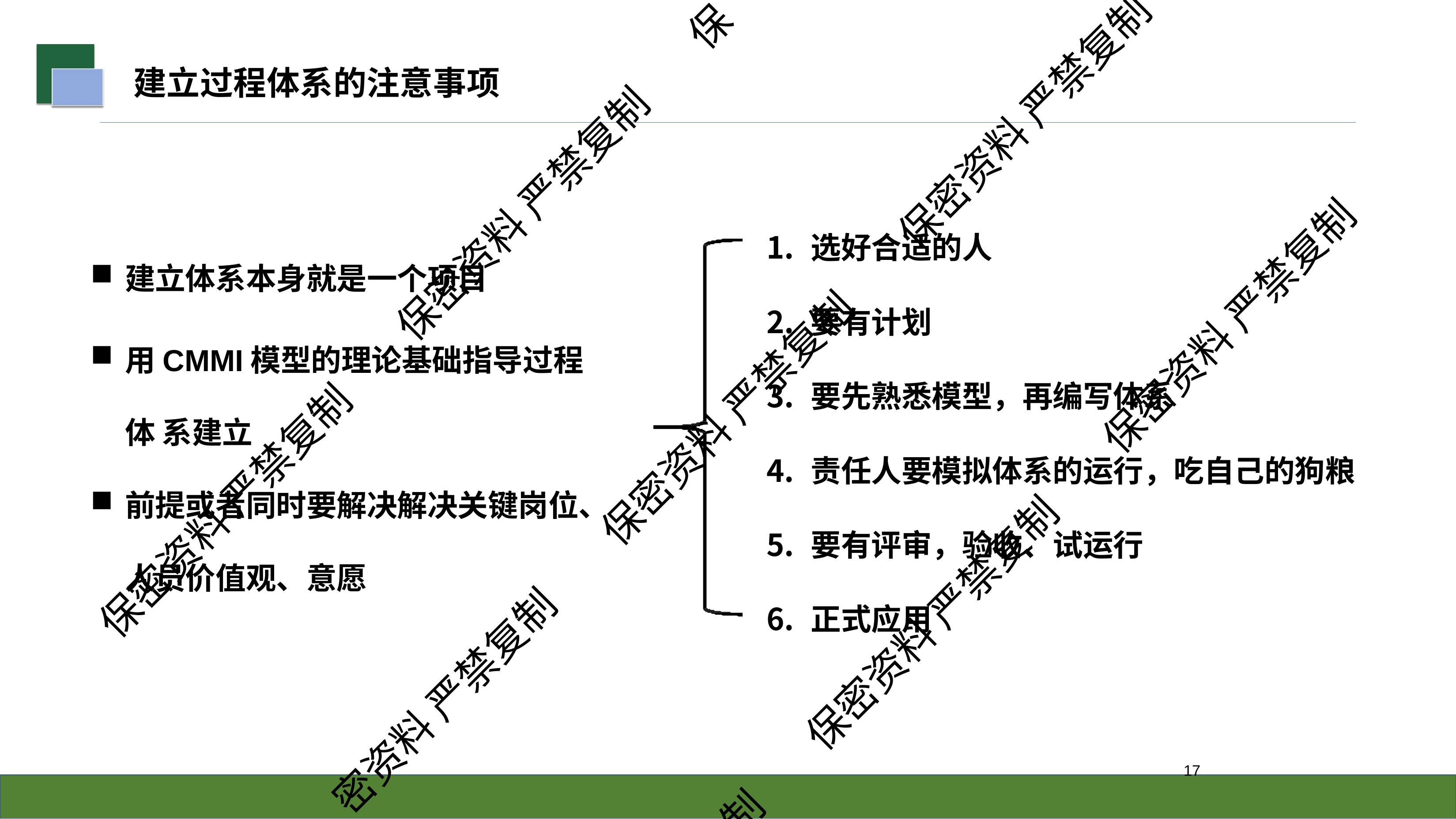

保
# 建立过程体系的注意事项
保密资料 严禁复制
保密资料 严禁复制
选好合适的人

要有计划

要先熟悉模型，再编写体系

责任人要模拟体系的运行，吃自己的狗粮

要有评审，验收、试运行

正式应用

建立体系本身就是一个项目
用CMMI模型的理论基础指导过程体 系建立
前提或者同时要解决解决关键岗位、 人员价值观、意愿
保密资料 严禁复制
保密资料 严禁复制
保密资料 严禁复制
保密资料 严禁复制
密资料 严禁复制
17
制